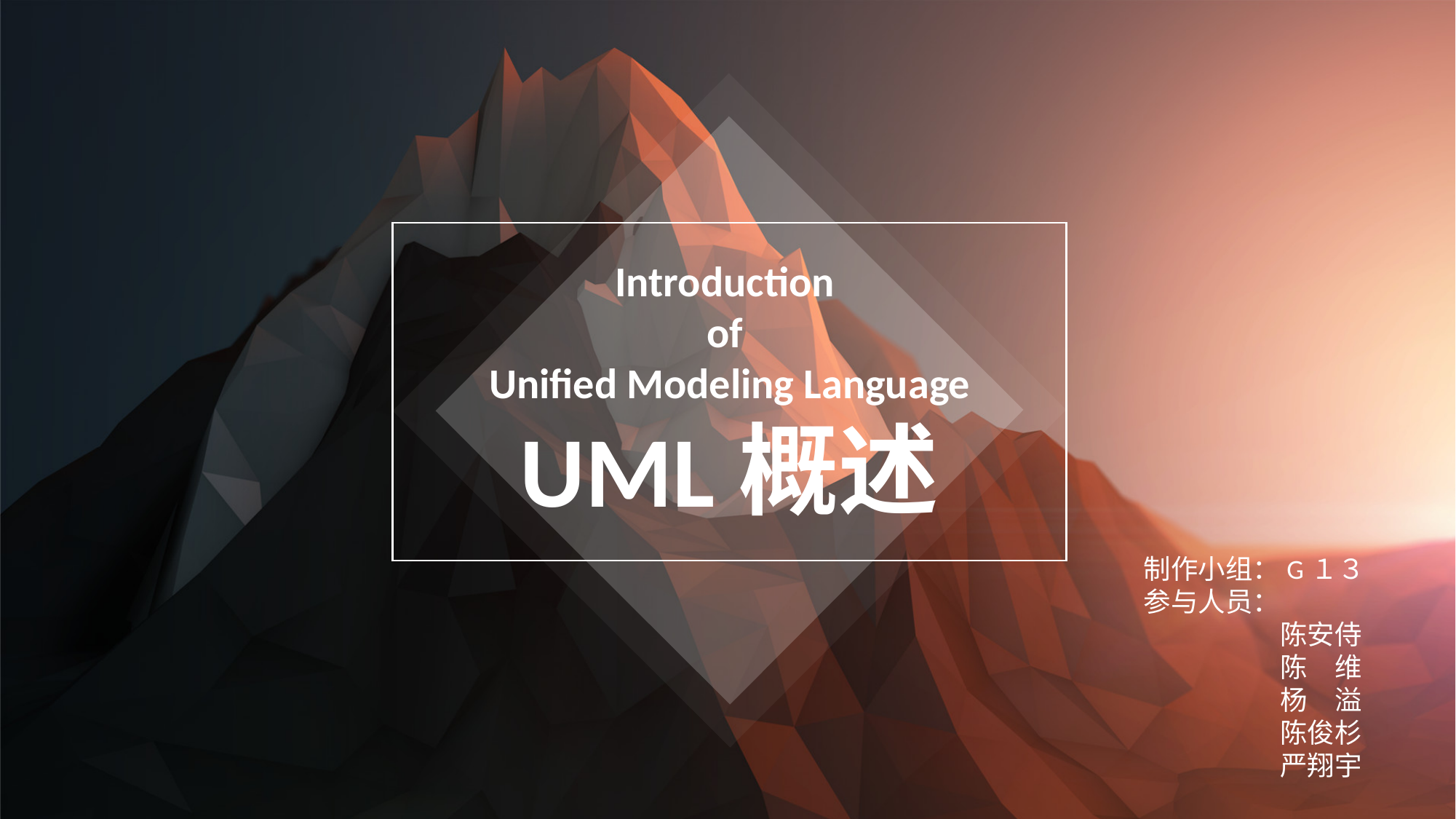

Introduction
of
Unified Modeling Language
UML概述
制作小组：G１３
参与人员：
	　陈安侍
	　陈　维
	　杨　溢
	　陈俊杉
	　严翔宇